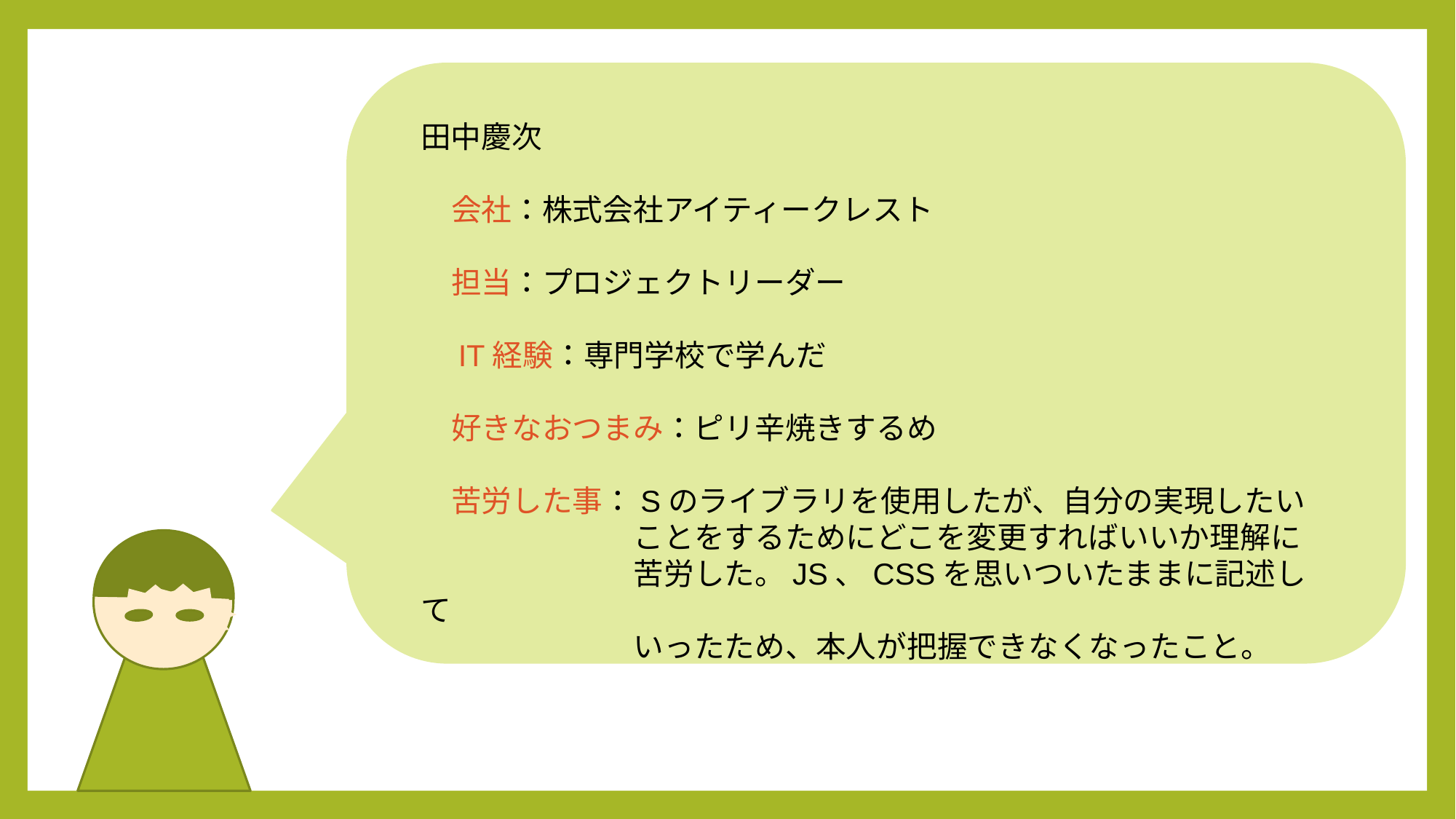

田中慶次

　会社：株式会社アイティークレスト

　担当：プロジェクトリーダー

　IT経験：専門学校で学んだ

　好きなおつまみ：ピリ辛焼きするめ

　苦労した事：Sのライブラリを使用したが、自分の実現したい
　　　　　　　ことをするためにどこを変更すればいいか理解に
　　　　　　　苦労した。JS、CSSを思いついたままに記述して
　　　　　　　いったため、本人が把握できなくなったこと。